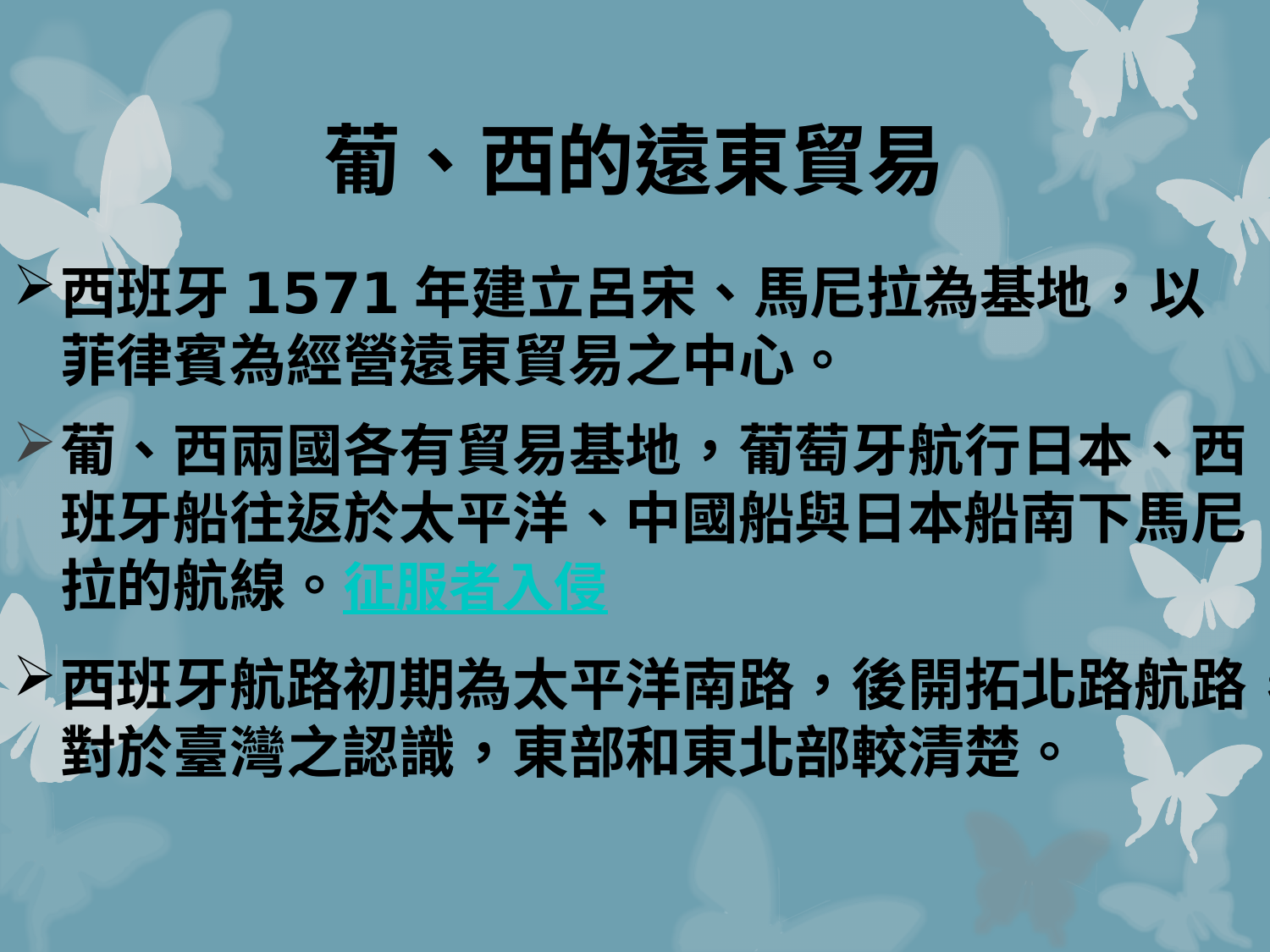

# 葡、西的遠東貿易
西班牙1571年建立呂宋、馬尼拉為基地，以菲律賓為經營遠東貿易之中心。
葡、西兩國各有貿易基地，葡萄牙航行日本、西班牙船往返於太平洋、中國船與日本船南下馬尼拉的航線。征服者入侵
西班牙航路初期為太平洋南路，後開拓北路航路，對於臺灣之認識，東部和東北部較清楚。